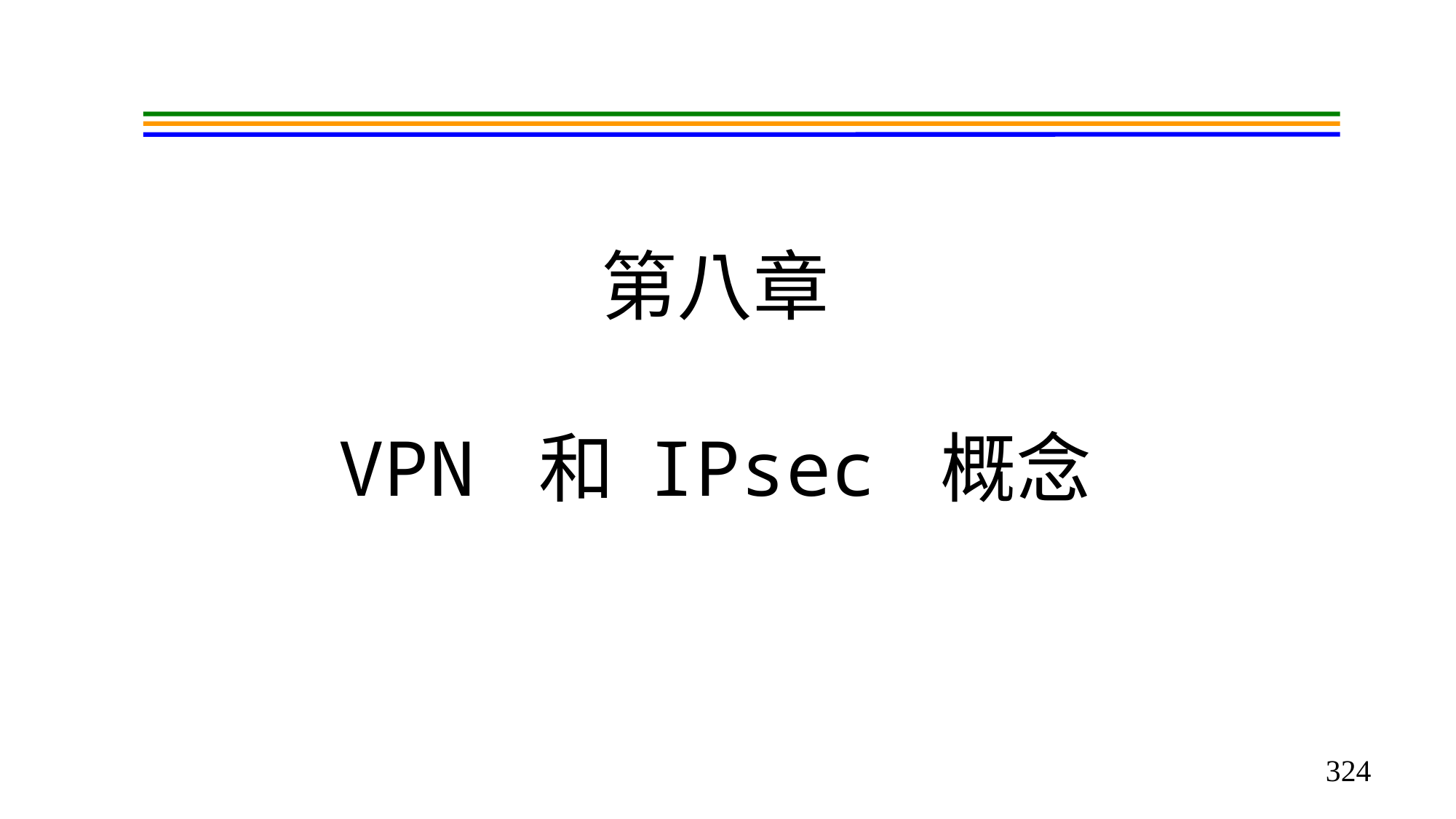

# 第八章 VPN 和 IPsec 概念
324